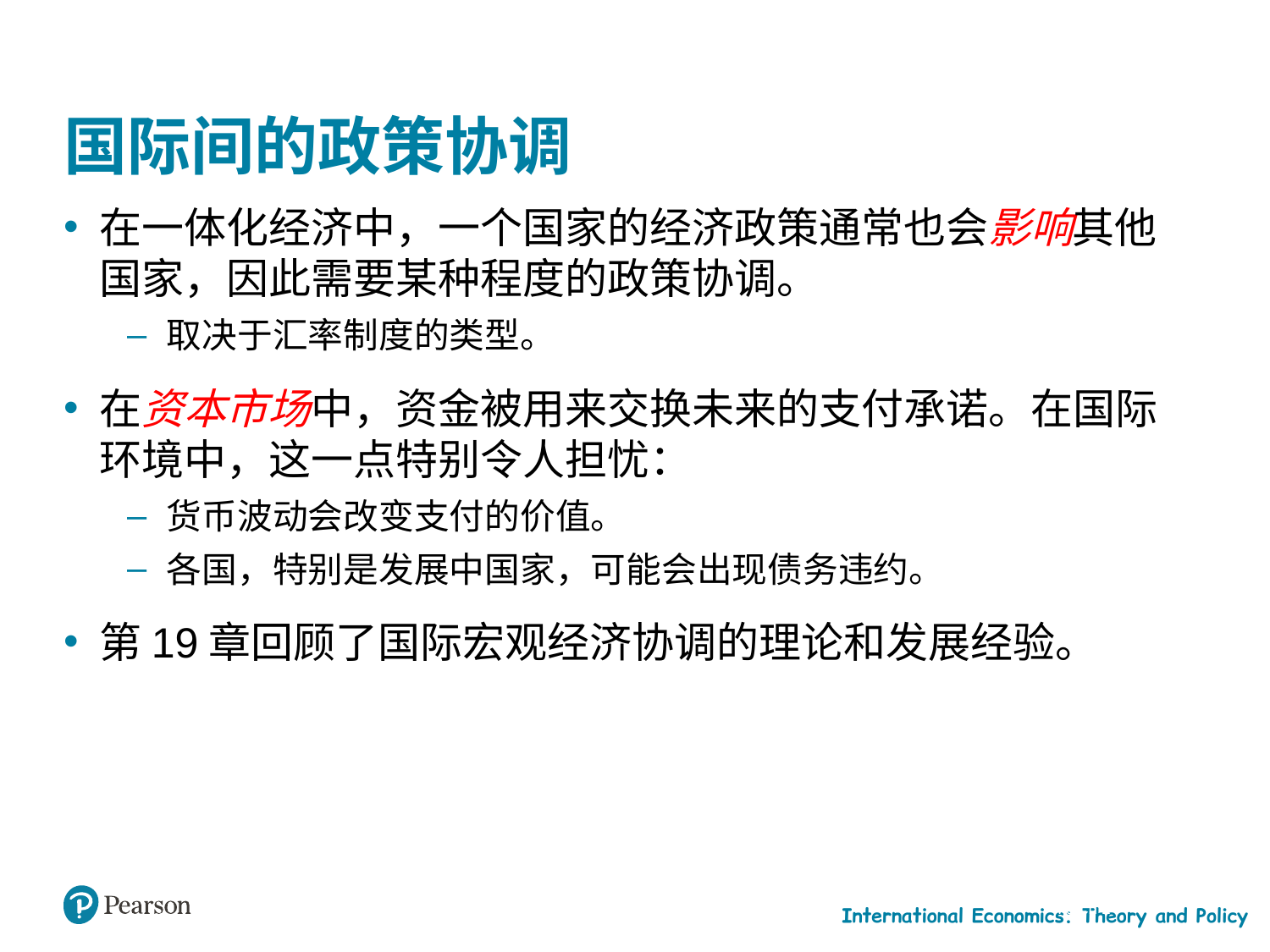

# 国际间的政策协调
在一体化经济中，一个国家的经济政策通常也会影响其他国家，因此需要某种程度的政策协调。
取决于汇率制度的类型。
在资本市场中，资金被用来交换未来的支付承诺。在国际环境中，这一点特别令人担忧：
货币波动会改变支付的价值。
各国，特别是发展中国家，可能会出现债务违约。
第19章回顾了国际宏观经济协调的理论和发展经验。
March 24